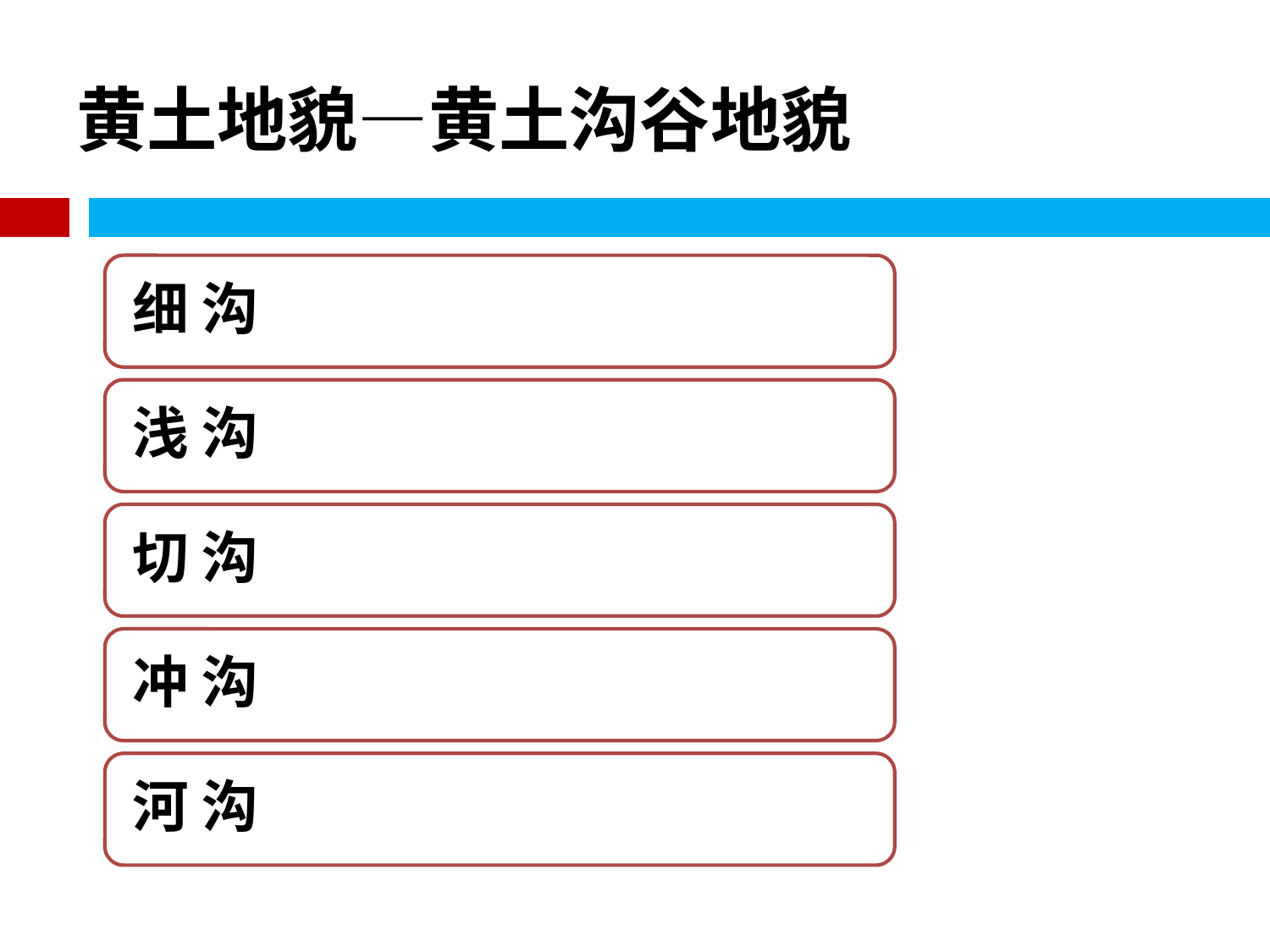

# 黄土地貌—黄土沟谷地貌
细 沟
浅 沟
切 沟
冲 沟
河 沟